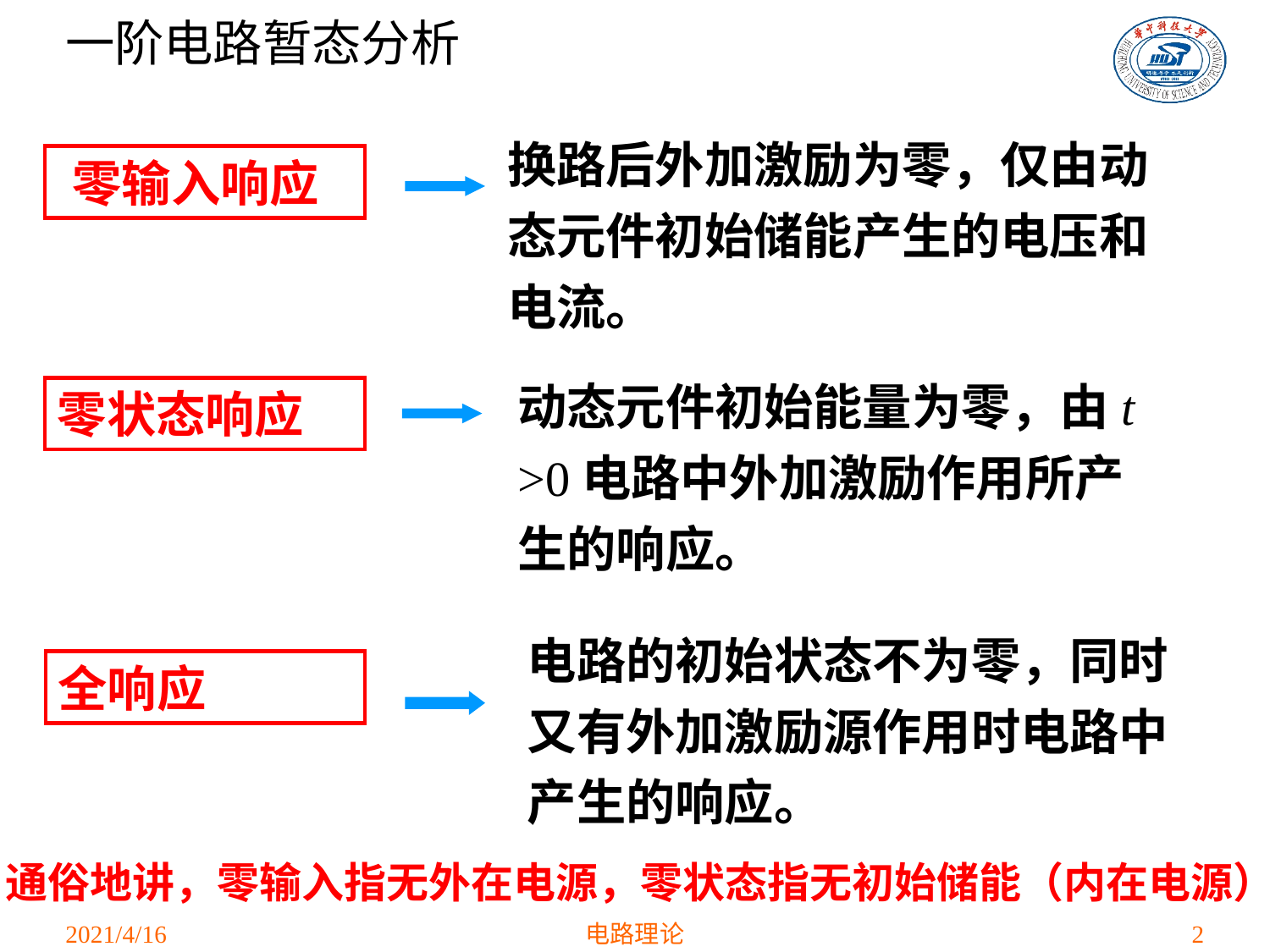

一阶电路暂态分析
换路后外加激励为零，仅由动态元件初始储能产生的电压和电流。
零输入响应

动态元件初始能量为零，由t >0电路中外加激励作用所产生的响应。
零状态响应

电路的初始状态不为零，同时又有外加激励源作用时电路中产生的响应。
全响应

通俗地讲，零输入指无外在电源，零状态指无初始储能（内在电源）
2021/4/16
电路理论
2